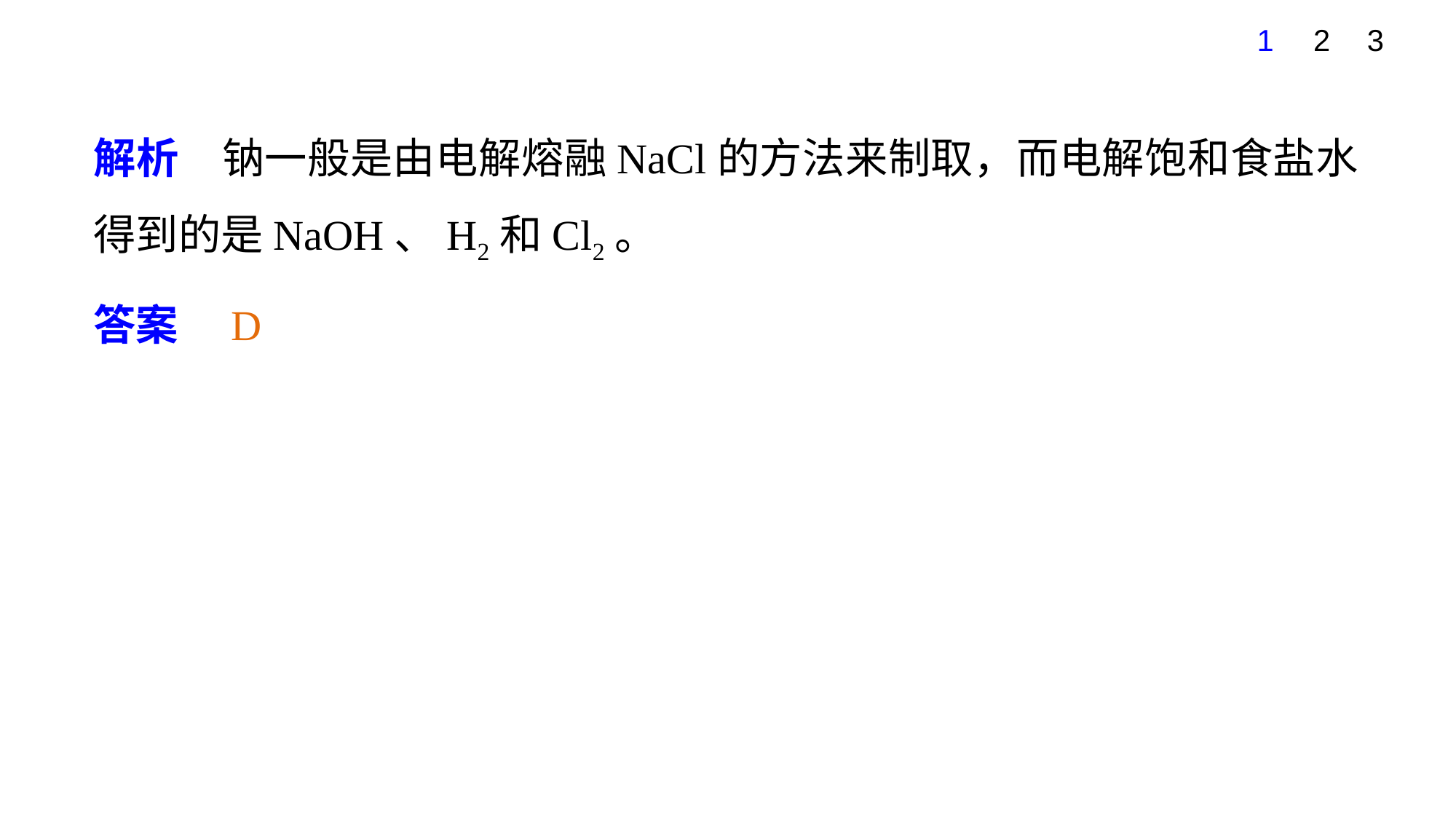

1
2
3
解析　钠一般是由电解熔融NaCl的方法来制取，而电解饱和食盐水得到的是NaOH、H2和Cl2。
答案　D